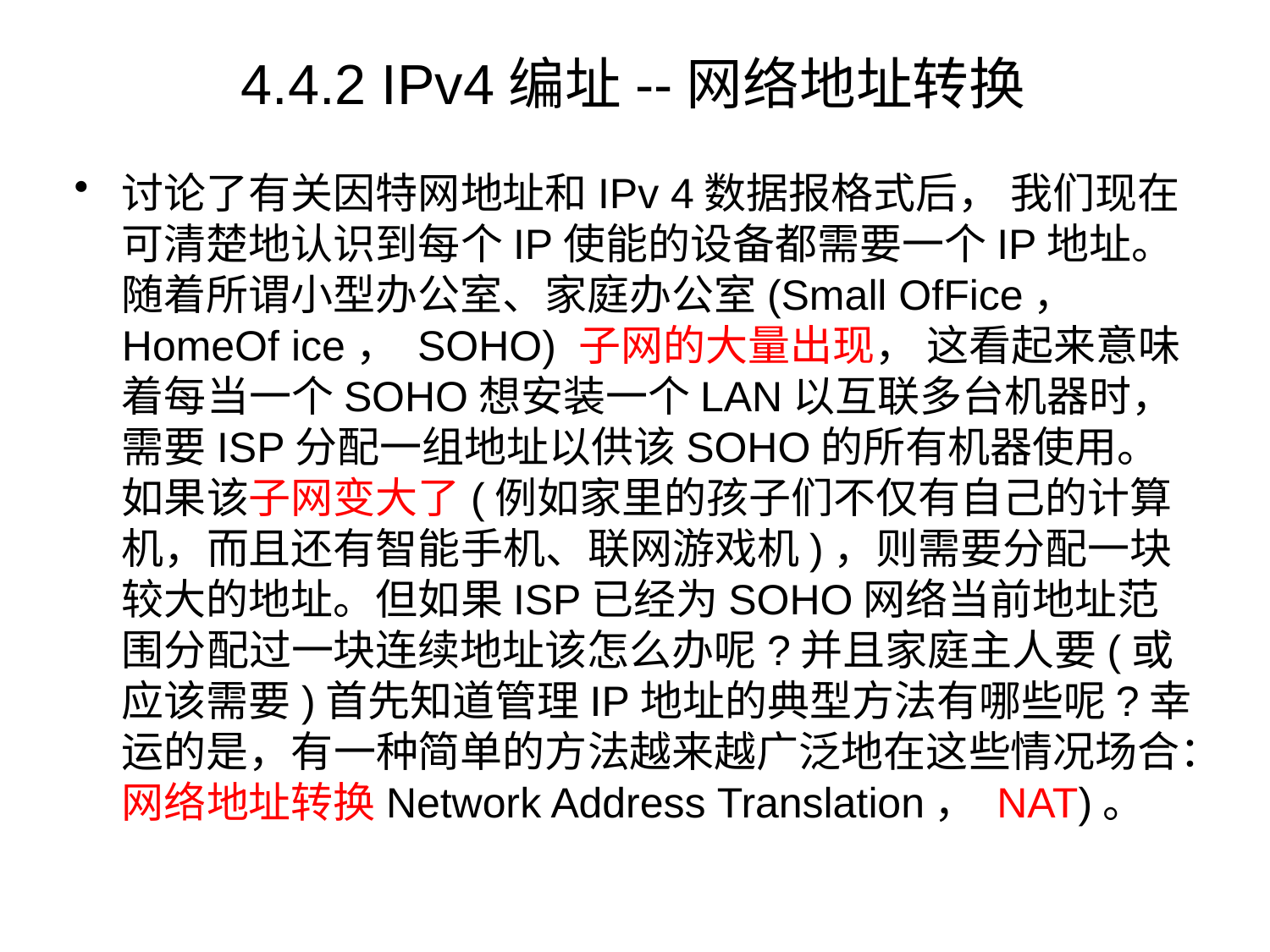

# 4.4.2 IPv4编址--网络地址转换
讨论了有关因特网地址和IPv 4数据报格式后， 我们现在可清楚地认识到每个IP使能的设备都需要一个IP地址。随着所谓小型办公室、家庭办公室(Small OfFice， HomeOf ice， SOHO) 子网的大量出现， 这看起来意味着每当一个SOHO想安装一个LAN以互联多台机器时， 需要ISP分配一组地址以供该SOHO的所有机器使用。如果该子网变大了(例如家里的孩子们不仅有自己的计算机，而且还有智能手机、联网游戏机)，则需要分配一块较大的地址。但如果ISP已经为SOHO网络当前地址范围分配过一块连续地址该怎么办呢?并且家庭主人要(或应该需要)首先知道管理IP地址的典型方法有哪些呢?幸运的是，有一种简单的方法越来越广泛地在这些情况场合：网络地址转换Network Address Translation， NAT)。